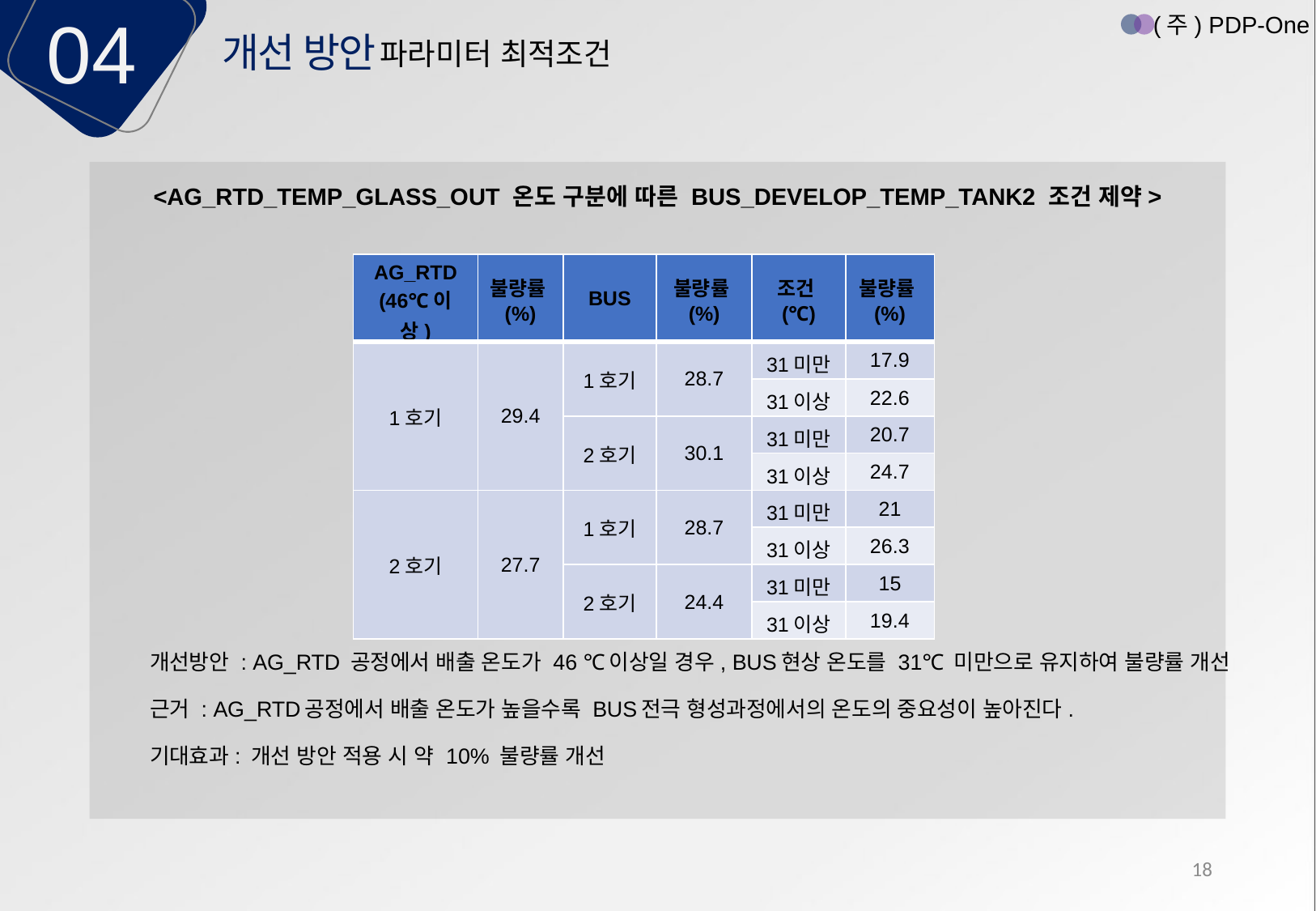

04
(주) PDP-One

개선 방안
파라미터 최적조건

<AG_RTD_TEMP_GLASS_OUT 온도 구분에 따른 BUS_DEVELOP_TEMP_TANK2 조건 제약>
| AG\_RTD (46℃이상) | 불량률(%) | BUS | 불량률(%) | 조건(℃) | 불량률(%) |
| --- | --- | --- | --- | --- | --- |
| 1호기 | 29.4 | 1호기 | 28.7 | 31미만 | 17.9 |
|  |  |  |  | 31이상 | 22.6 |
|  |  | 2호기 | 30.1 | 31미만 | 20.7 |
|  |  |  |  | 31이상 | 24.7 |
| 2호기 | 27.7 | 1호기 | 28.7 | 31미만 | 21 |
|  |  |  |  | 31이상 | 26.3 |
|  |  | 2호기 | 24.4 | 31미만 | 15 |
|  |  |  |  | 31이상 | 19.4 |
개선방안 : AG_RTD 공정에서 배출 온도가 46 ℃이상일 경우, BUS현상 온도를 31℃ 미만으로 유지하여 불량률 개선
근거 : AG_RTD공정에서 배출 온도가 높을수록 BUS전극 형성과정에서의 온도의 중요성이 높아진다.
기대효과: 개선 방안 적용 시 약 10% 불량률 개선
18